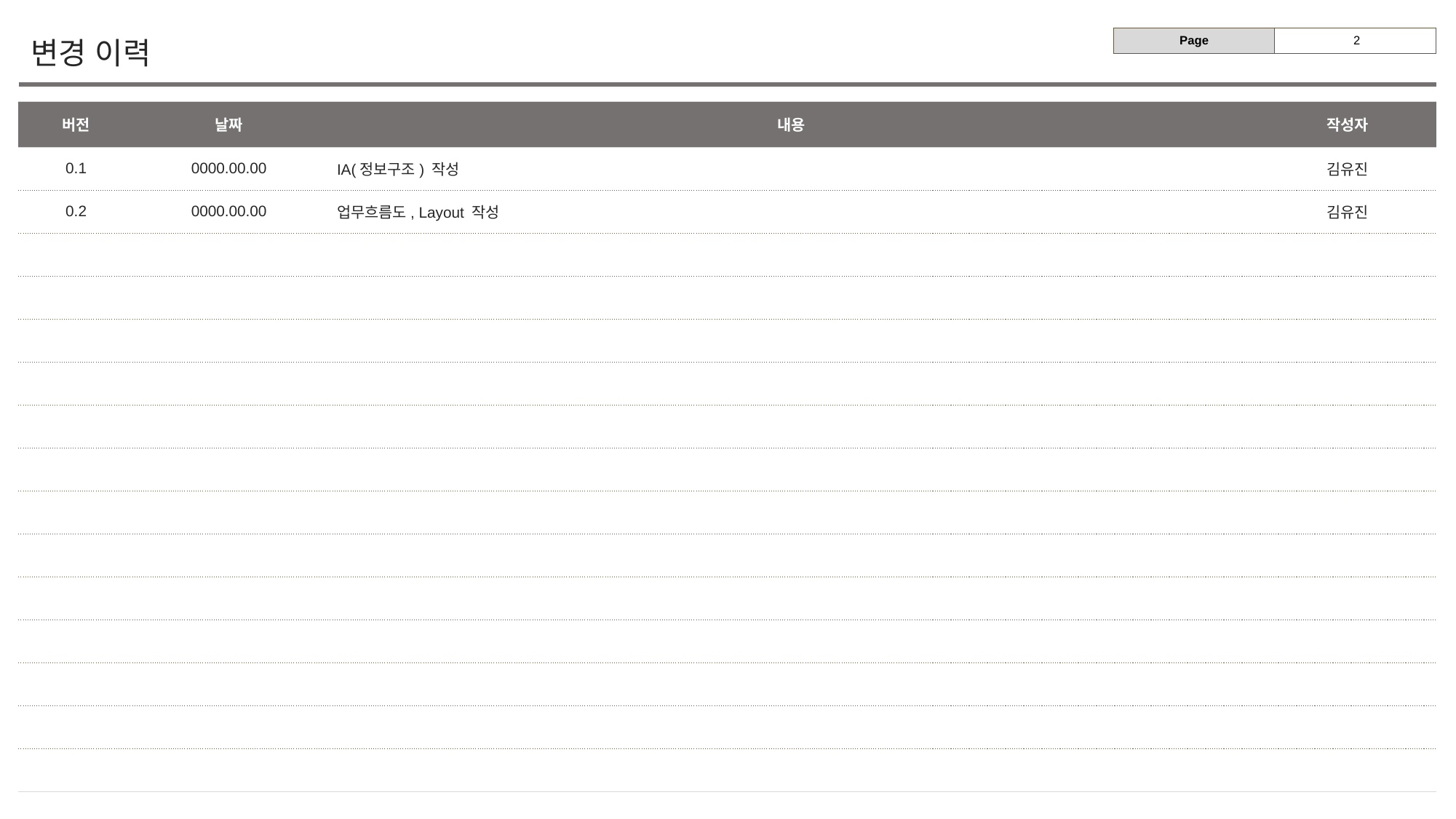

# 변경 이력
| 버전 | 날짜 | 내용 | 작성자 |
| --- | --- | --- | --- |
| 0.1 | 0000.00.00 | IA(정보구조) 작성 | 김유진 |
| 0.2 | 0000.00.00 | 업무흐름도, Layout 작성 | 김유진 |
|  |  |  |  |
|  |  |  |  |
|  |  |  |  |
|  |  |  |  |
|  |  |  |  |
|  |  |  |  |
|  |  |  |  |
|  |  |  |  |
|  |  |  |  |
|  |  |  |  |
|  |  |  |  |
|  |  |  |  |
|  |  |  |  |